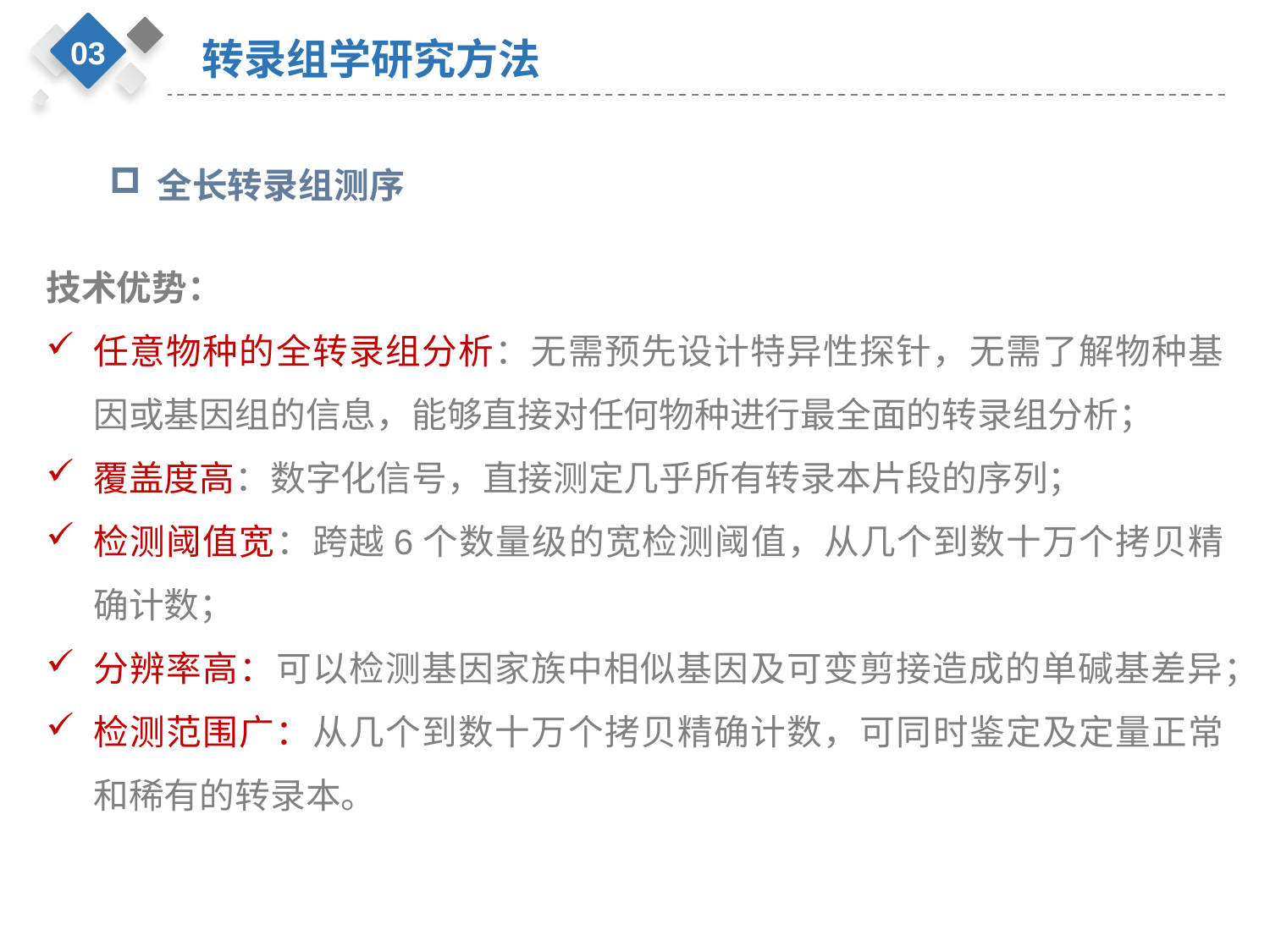

03

转录组学研究方法
全长转录组测序

技术优势：
任意物种的全转录组分析：无需预先设计特异性探针，无需了解物种基因或基因组的信息，能够直接对任何物种进行最全面的转录组分析；
覆盖度高：数字化信号，直接测定几乎所有转录本片段的序列；
检测阈值宽：跨越6个数量级的宽检测阈值，从几个到数十万个拷贝精确计数；
分辨率高：可以检测基因家族中相似基因及可变剪接造成的单碱基差异；
检测范围广：从几个到数十万个拷贝精确计数，可同时鉴定及定量正常和稀有的转录本。